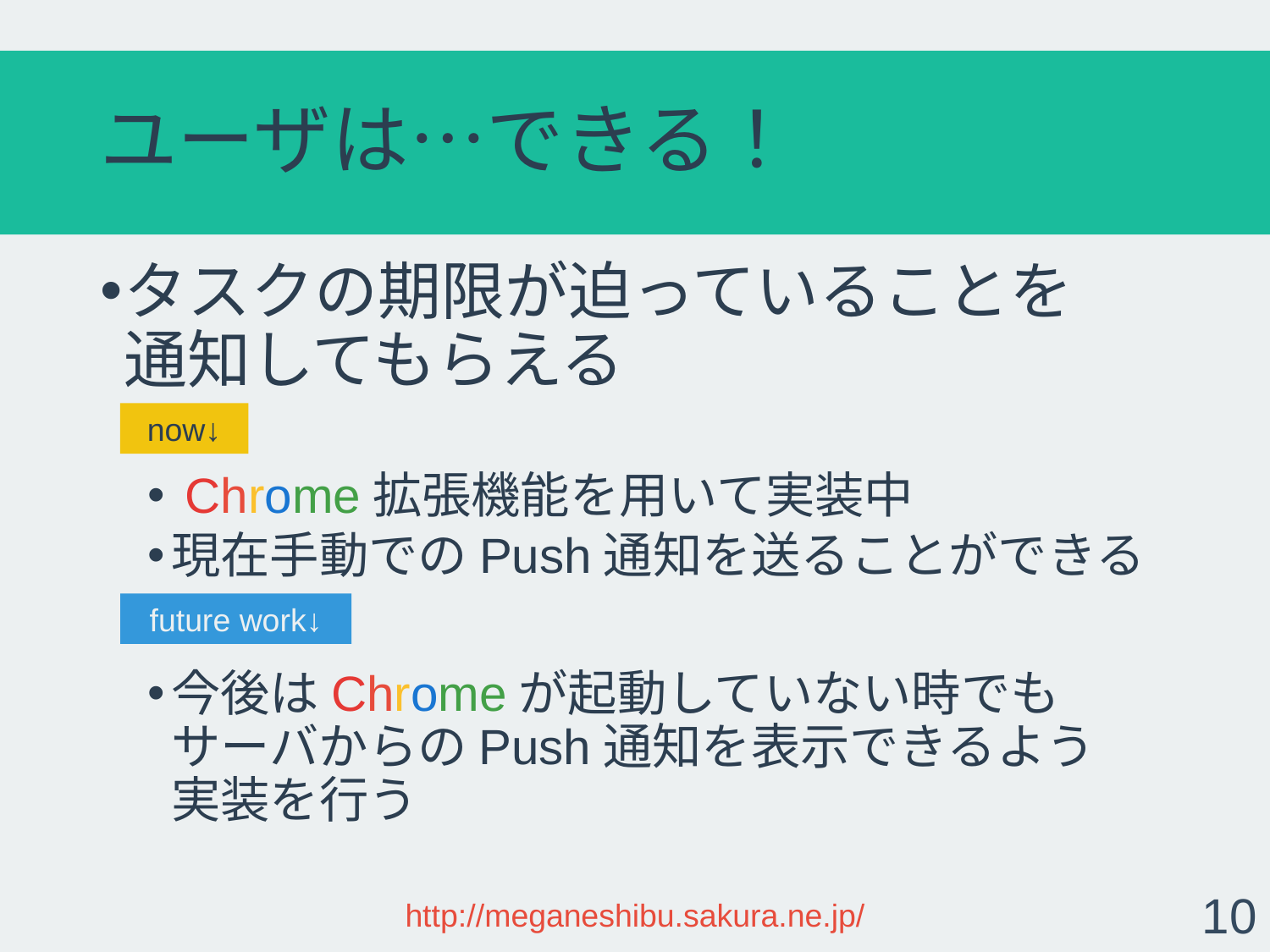

# ユーザは…できる！
タスクの期限が迫っていることを
通知してもらえる

 Chrome拡張機能を用いて実装中
現在手動でのPush通知を送ることができる

今後はChromeが起動していない時でも
サーバからのPush通知を表示できるよう
実装を行う
now↓
future work↓
http://meganeshibu.sakura.ne.jp/
10